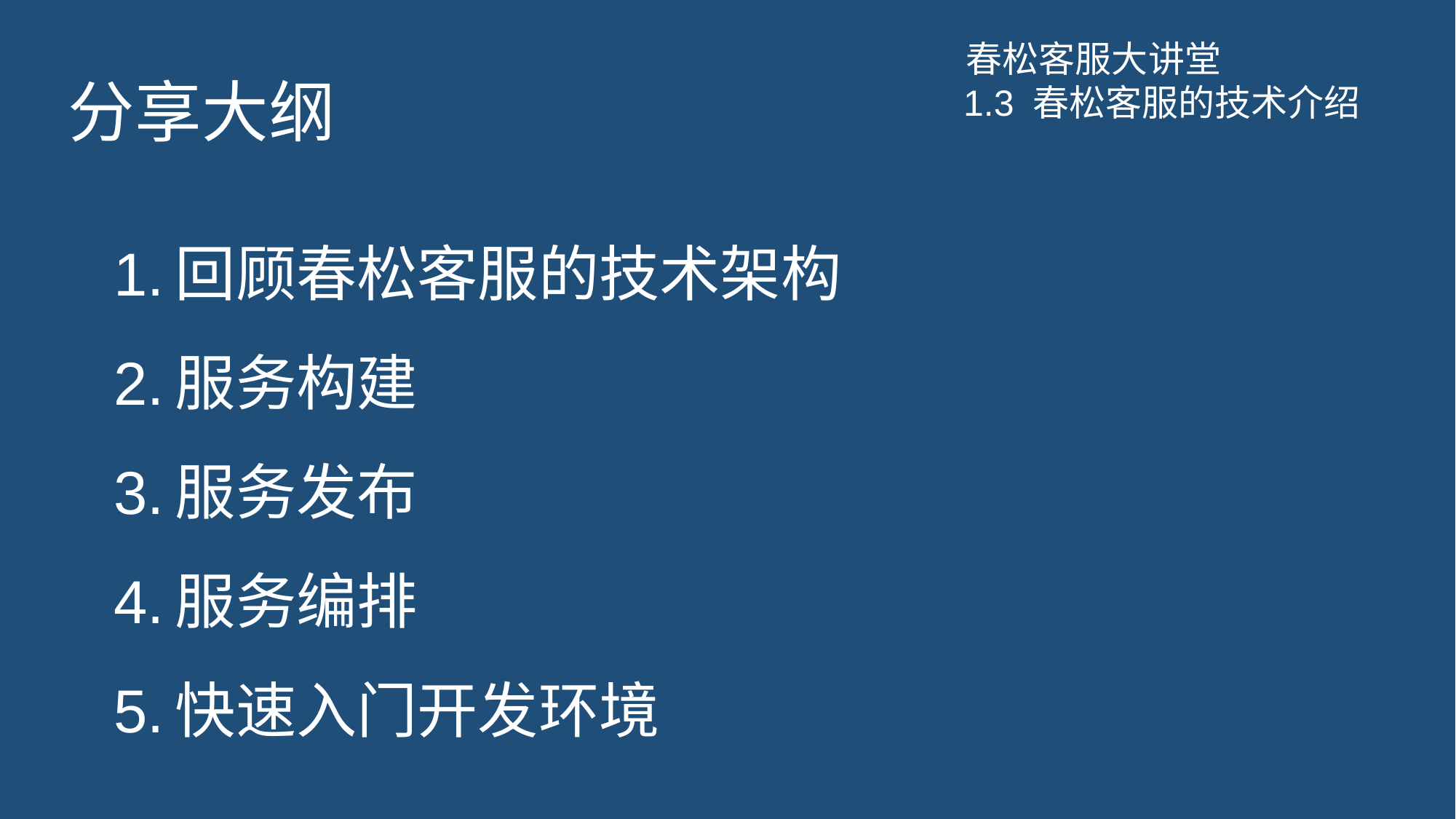

春松客服大讲堂
# 分享大纲
1.3 春松客服的技术介绍
回顾春松客服的技术架构
服务构建
服务发布
服务编排
快速入门开发环境